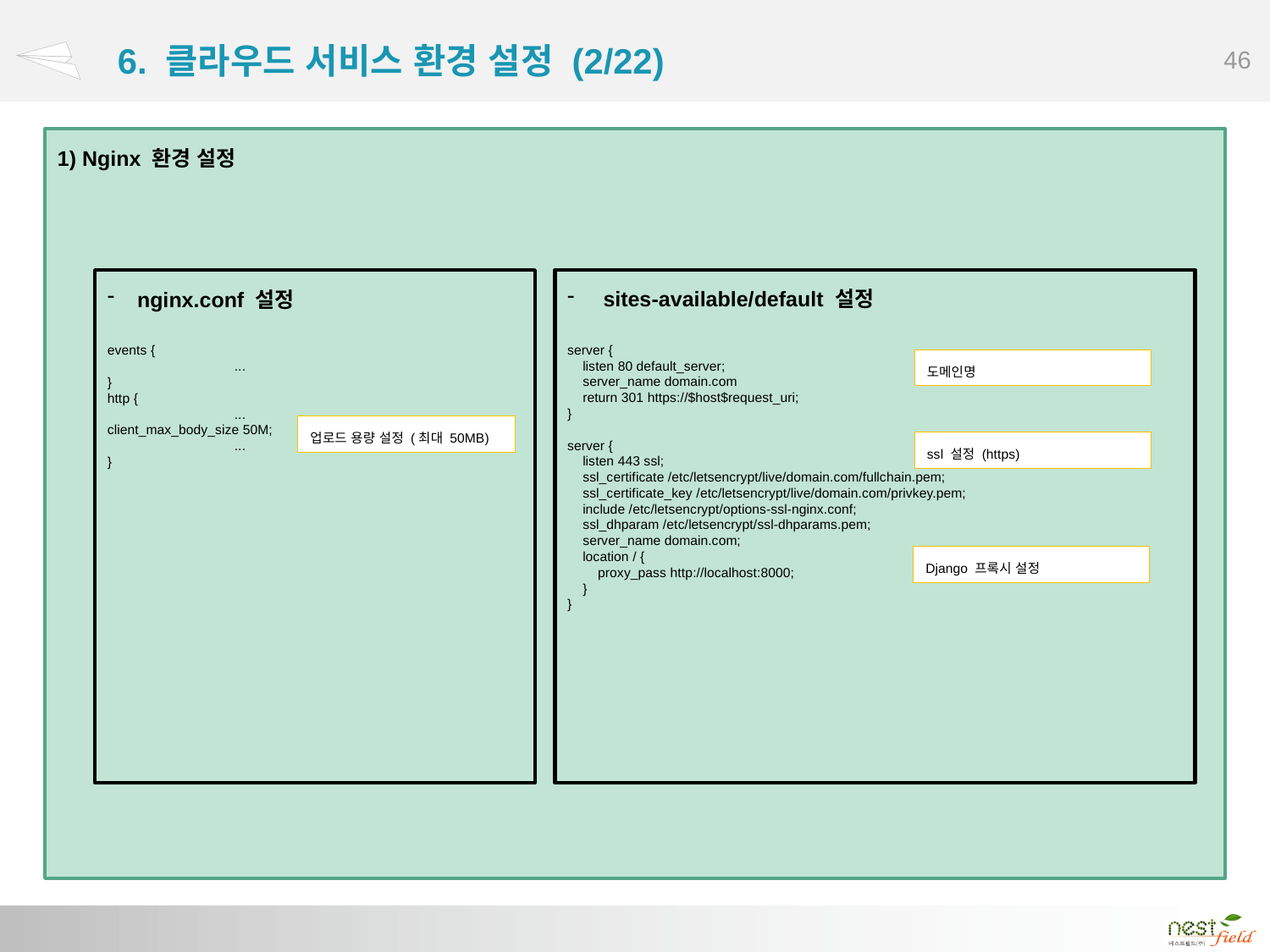

# 6. 클라우드 서비스 환경 설정 (2/22)
1) Nginx 환경 설정

 sites-available/default 설정

server {
    listen 80 default_server;
    server_name domain.com
    return 301 https://$host$request_uri;
}

server {
    listen 443 ssl;
    ssl_certificate /etc/letsencrypt/live/domain.com/fullchain.pem;
    ssl_certificate_key /etc/letsencrypt/live/domain.com/privkey.pem;
    include /etc/letsencrypt/options-ssl-nginx.conf;
    ssl_dhparam /etc/letsencrypt/ssl-dhparams.pem;
    server_name domain.com;
    location / {
        proxy_pass http://localhost:8000;
    }
}

nginx.conf 설정

events {
	...
}
http {
	...
client_max_body_size 50M;
	...
}

도메인명
업로드 용량 설정 (최대 50MB)
ssl 설정 (https)
Django 프록시 설정